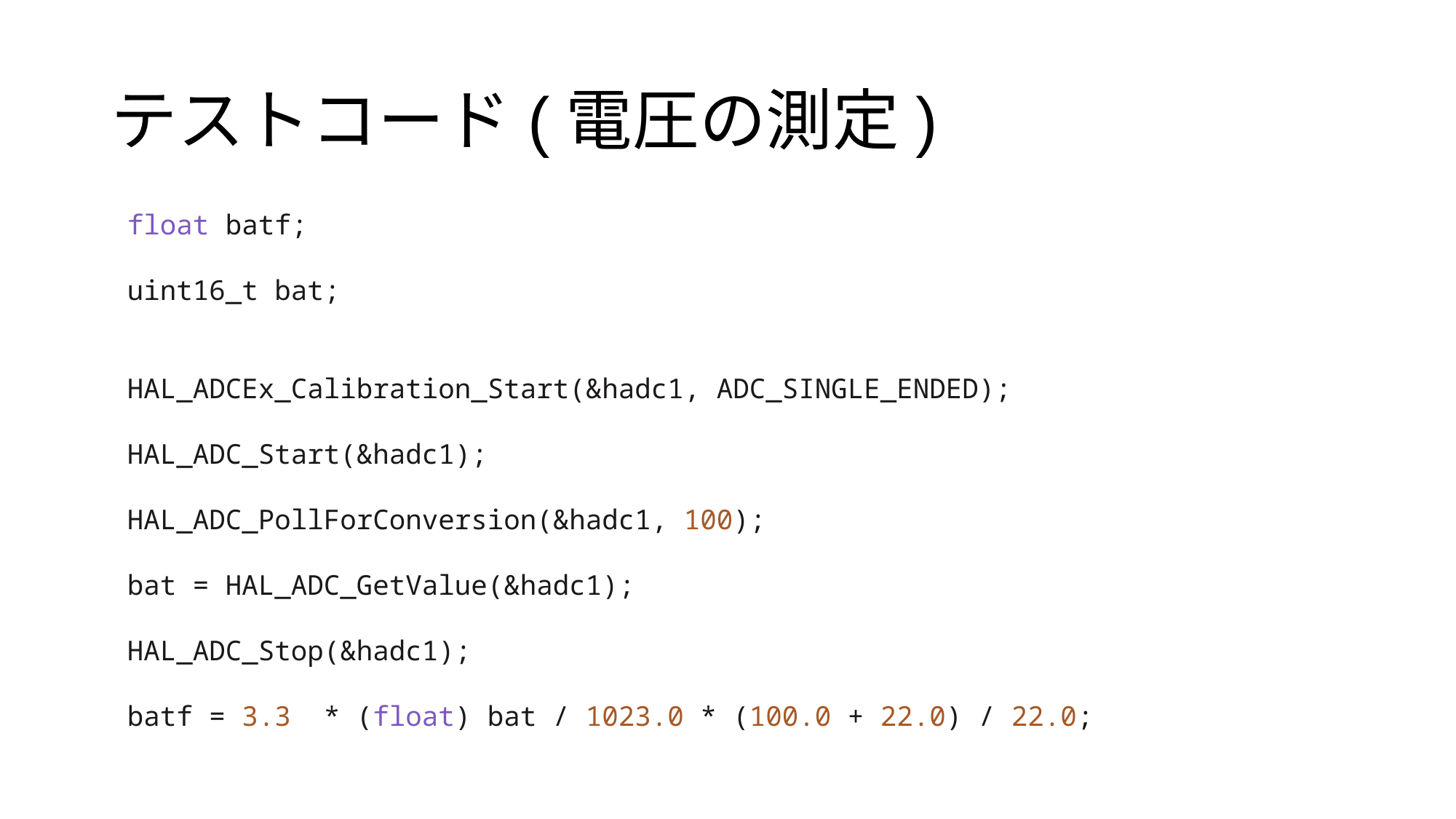

# テストコード(電圧の測定)
float batf;
uint16_t bat;
HAL_ADCEx_Calibration_Start(&hadc1, ADC_SINGLE_ENDED);
HAL_ADC_Start(&hadc1);
HAL_ADC_PollForConversion(&hadc1, 100);
bat = HAL_ADC_GetValue(&hadc1);
HAL_ADC_Stop(&hadc1);
batf = 3.3  * (float) bat / 1023.0 * (100.0 + 22.0) / 22.0;